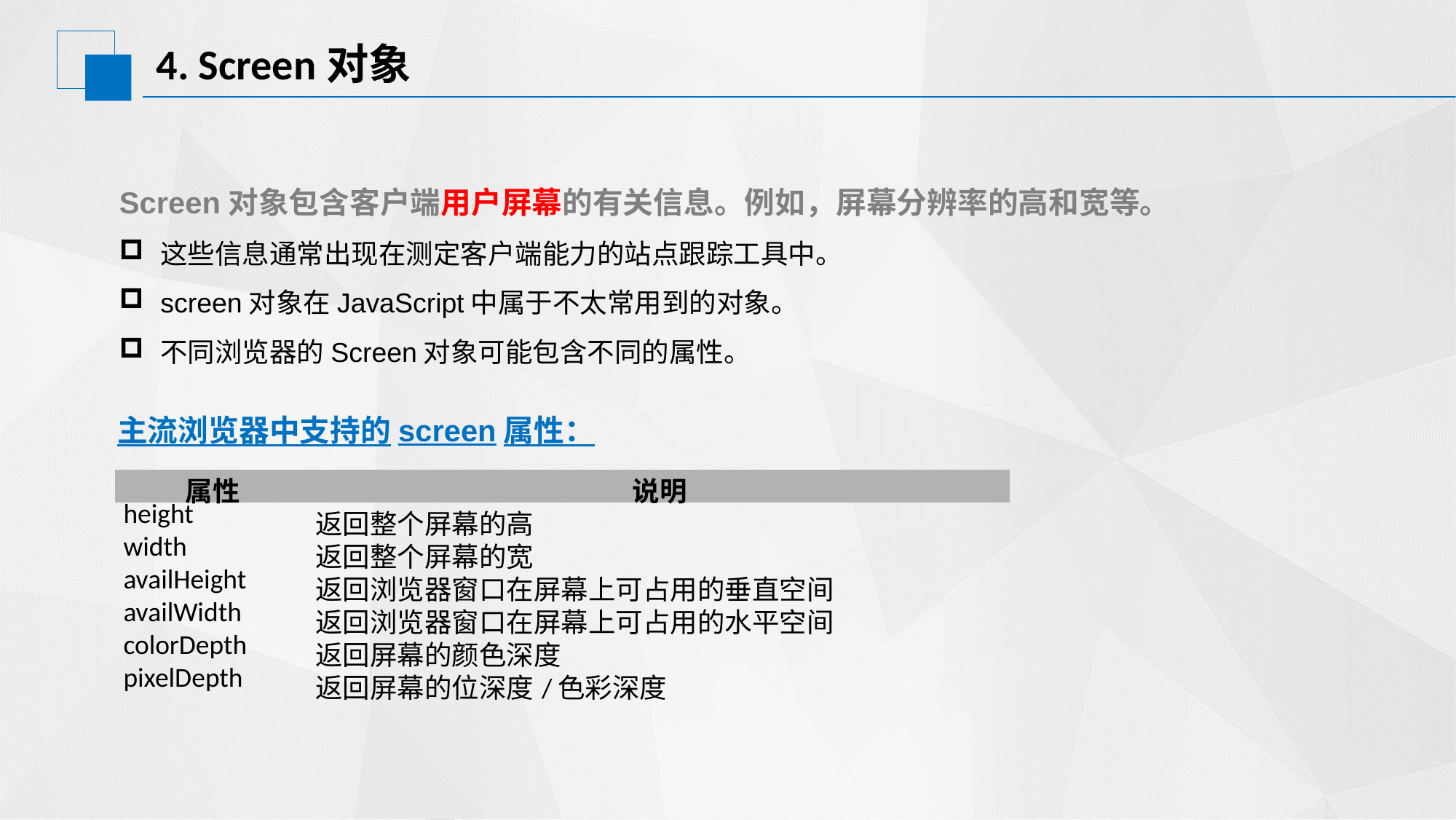

# 4. Screen对象
Screen对象包含客户端用户屏幕的有关信息。例如，屏幕分辨率的高和宽等。
这些信息通常出现在测定客户端能力的站点跟踪工具中。
screen对象在JavaScript中属于不太常用到的对象。
不同浏览器的Screen对象可能包含不同的属性。
主流浏览器中支持的screen属性：
| 属性 | 说明 |
| --- | --- |
| height | 返回整个屏幕的高 |
| width | 返回整个屏幕的宽 |
| availHeight | 返回浏览器窗口在屏幕上可占用的垂直空间 |
| availWidth | 返回浏览器窗口在屏幕上可占用的水平空间 |
| colorDepth | 返回屏幕的颜色深度 |
| pixelDepth | 返回屏幕的位深度/色彩深度 |